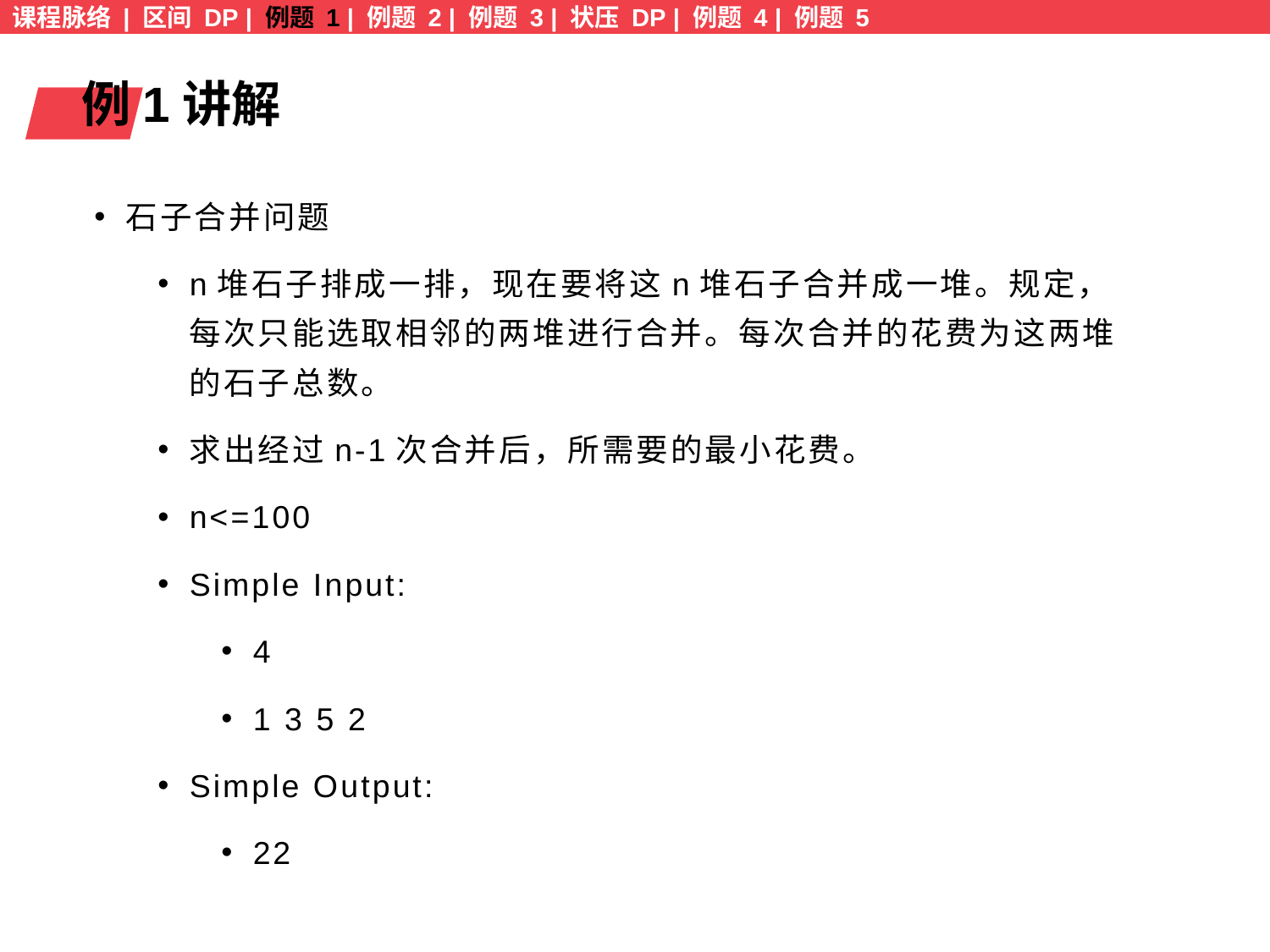

课程脉络 | 区间 DP | 例题 1 | 例题 2 | 例题 3 | 状压 DP | 例题 4 | 例题 5
例1讲解

石子合并问题
n堆石子排成一排，现在要将这n堆石子合并成一堆。规定，每次只能选取相邻的两堆进行合并。每次合并的花费为这两堆的石子总数。
求出经过n-1次合并后，所需要的最小花费。
n<=100
Simple Input:
4
1 3 5 2
Simple Output:
22
7